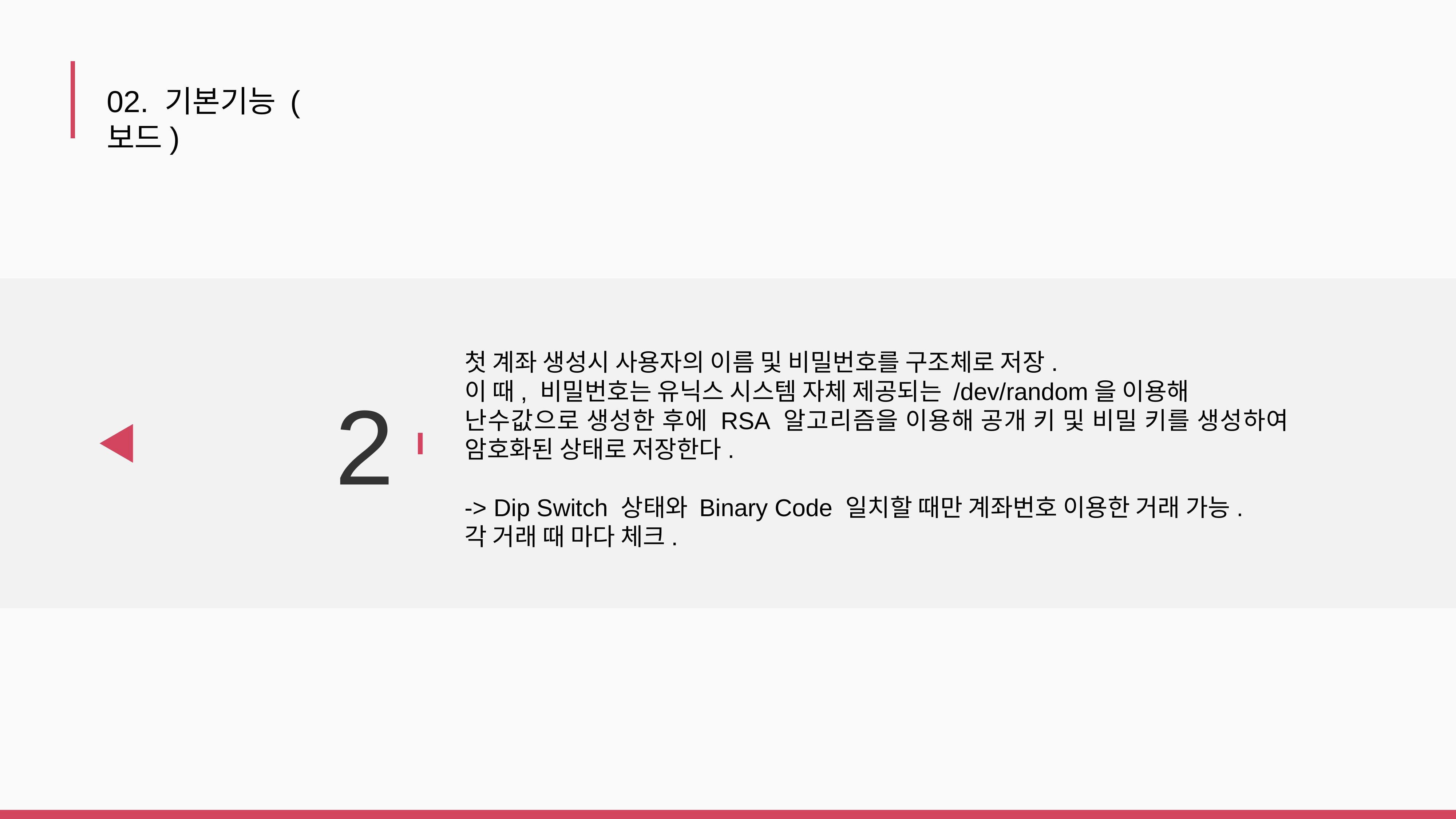

02. 기본기능 (보드)

첫 계좌 생성시 사용자의 이름 및 비밀번호를 구조체로 저장.
이 때, 비밀번호는 유닉스 시스템 자체 제공되는 /dev/random을 이용해
난수값으로 생성한 후에 RSA 알고리즘을 이용해 공개 키 및 비밀 키를 생성하여 암호화된 상태로 저장한다.

-> Dip Switch 상태와 Binary Code 일치할 때만 계좌번호 이용한 거래 가능.
각 거래 때 마다 체크.
2